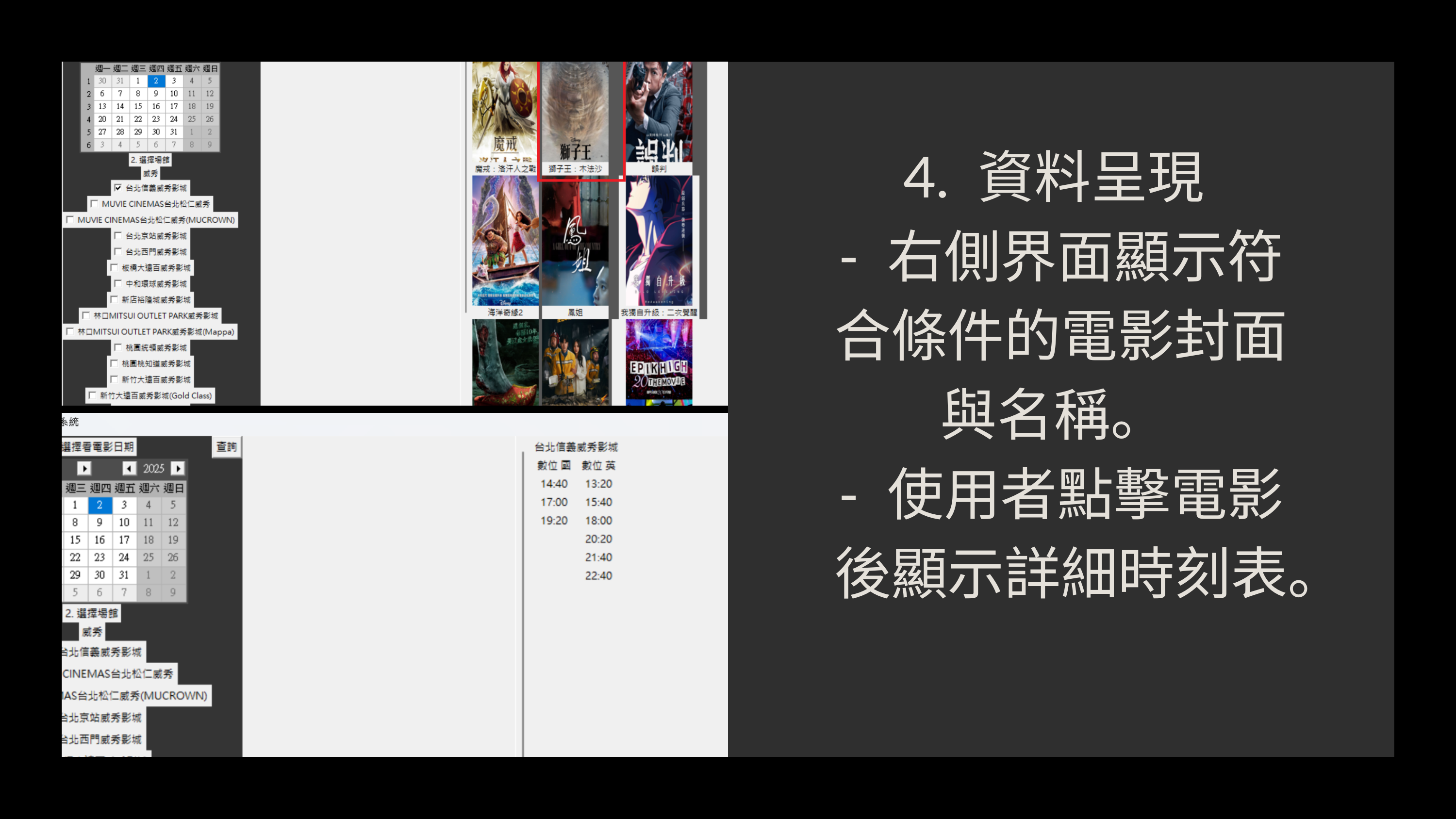

4. 資料呈現
- 右側界面顯示符合條件的電影封面與名稱。
- 使用者點擊電影後顯示詳細時刻表。